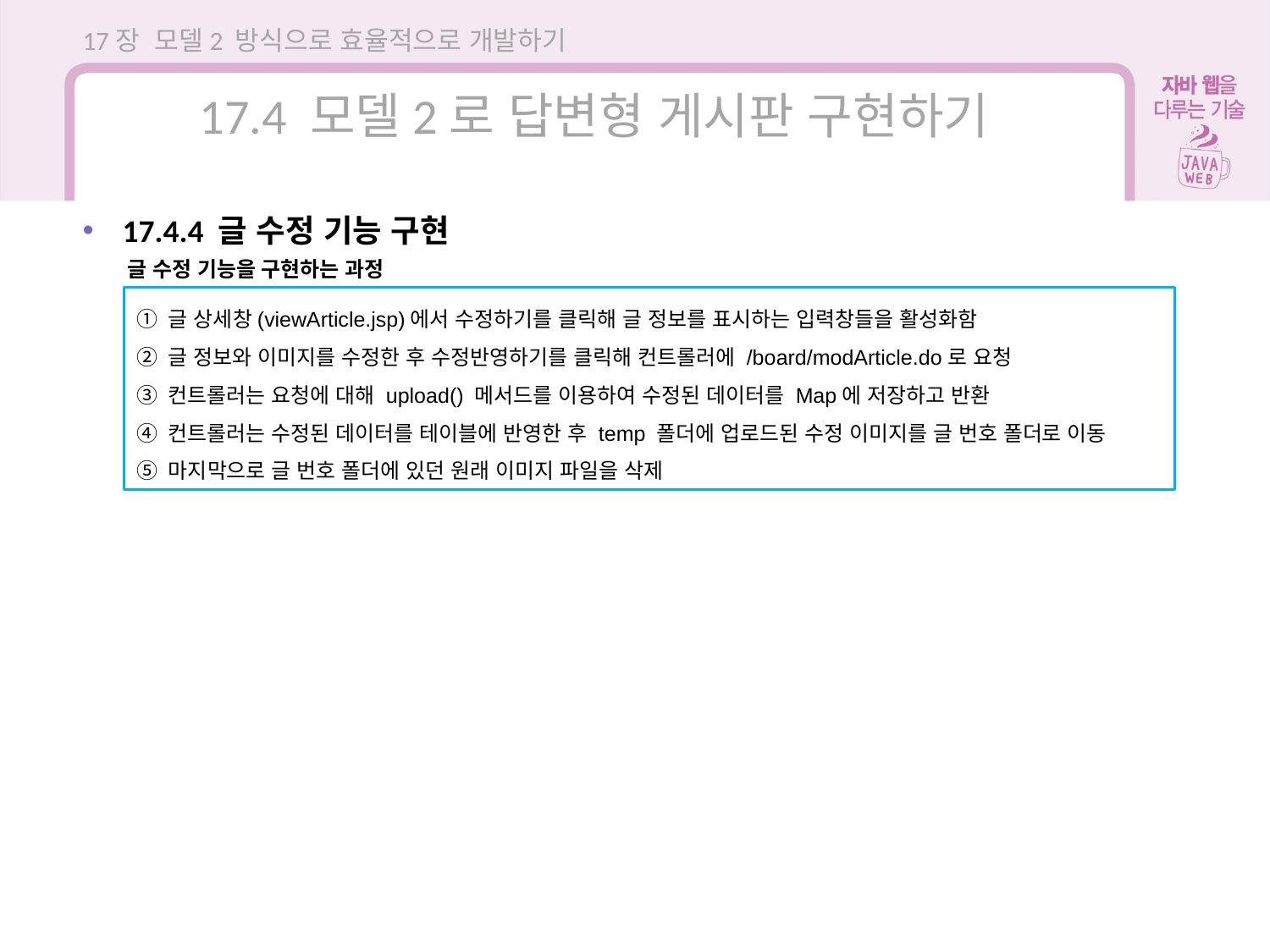

17장  모델2 방식으로 효율적으로 개발하기
17.4 모델2로 답변형 게시판 구현하기
17.4.4 글 수정 기능 구현
글 수정 기능을 구현하는 과정
글 상세창(viewArticle.jsp)에서 수정하기를 클릭해 글 정보를 표시하는 입력창들을 활성화함
글 정보와 이미지를 수정한 후 수정반영하기를 클릭해 컨트롤러에 /board/modArticle.do로 요청
컨트롤러는 요청에 대해 upload() 메서드를 이용하여 수정된 데이터를 Map에 저장하고 반환
컨트롤러는 수정된 데이터를 테이블에 반영한 후 temp 폴더에 업로드된 수정 이미지를 글 번호 폴더로 이동
마지막으로 글 번호 폴더에 있던 원래 이미지 파일을 삭제